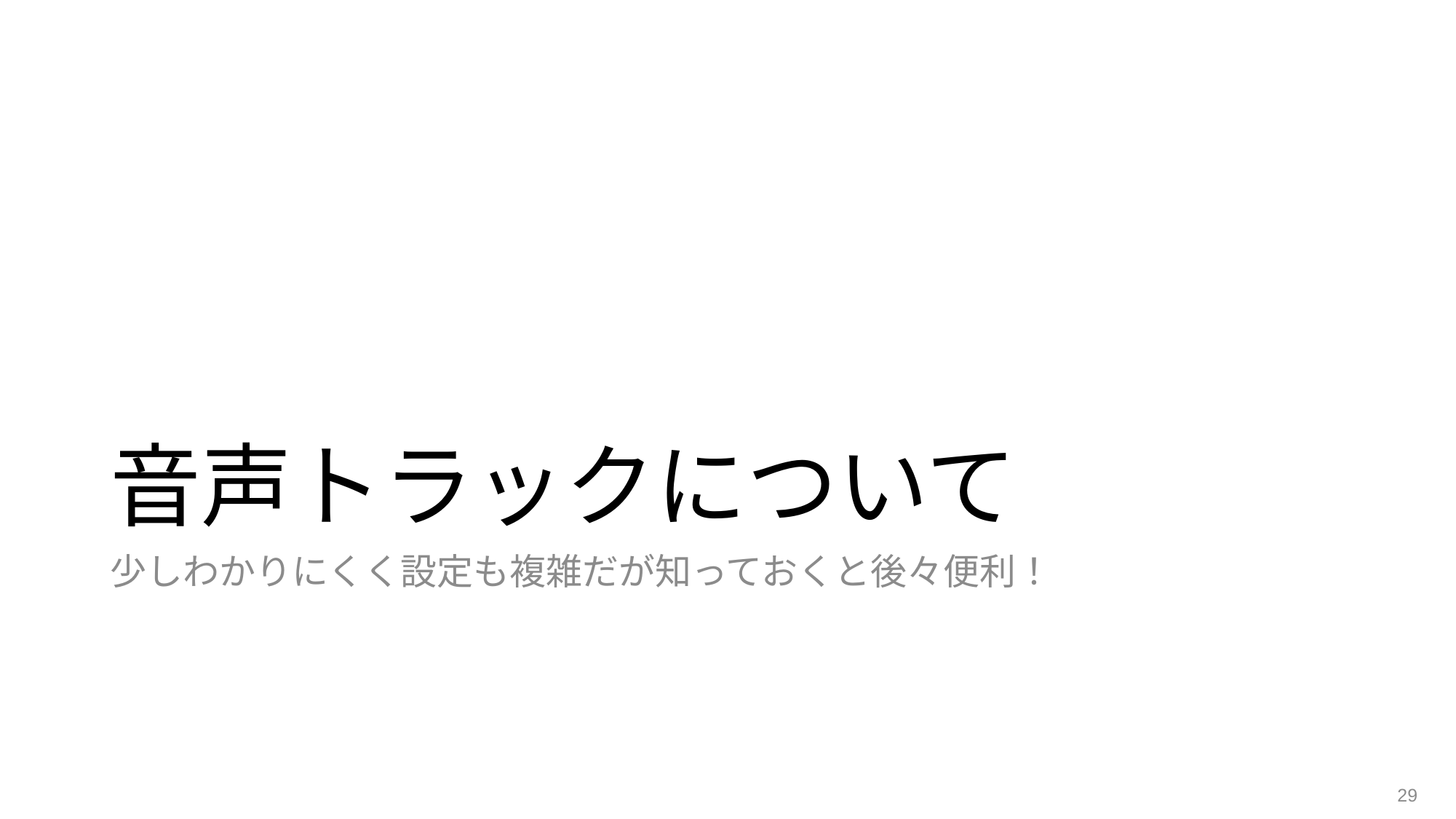

# 音声トラックについて
少しわかりにくく設定も複雑だが知っておくと後々便利！
29